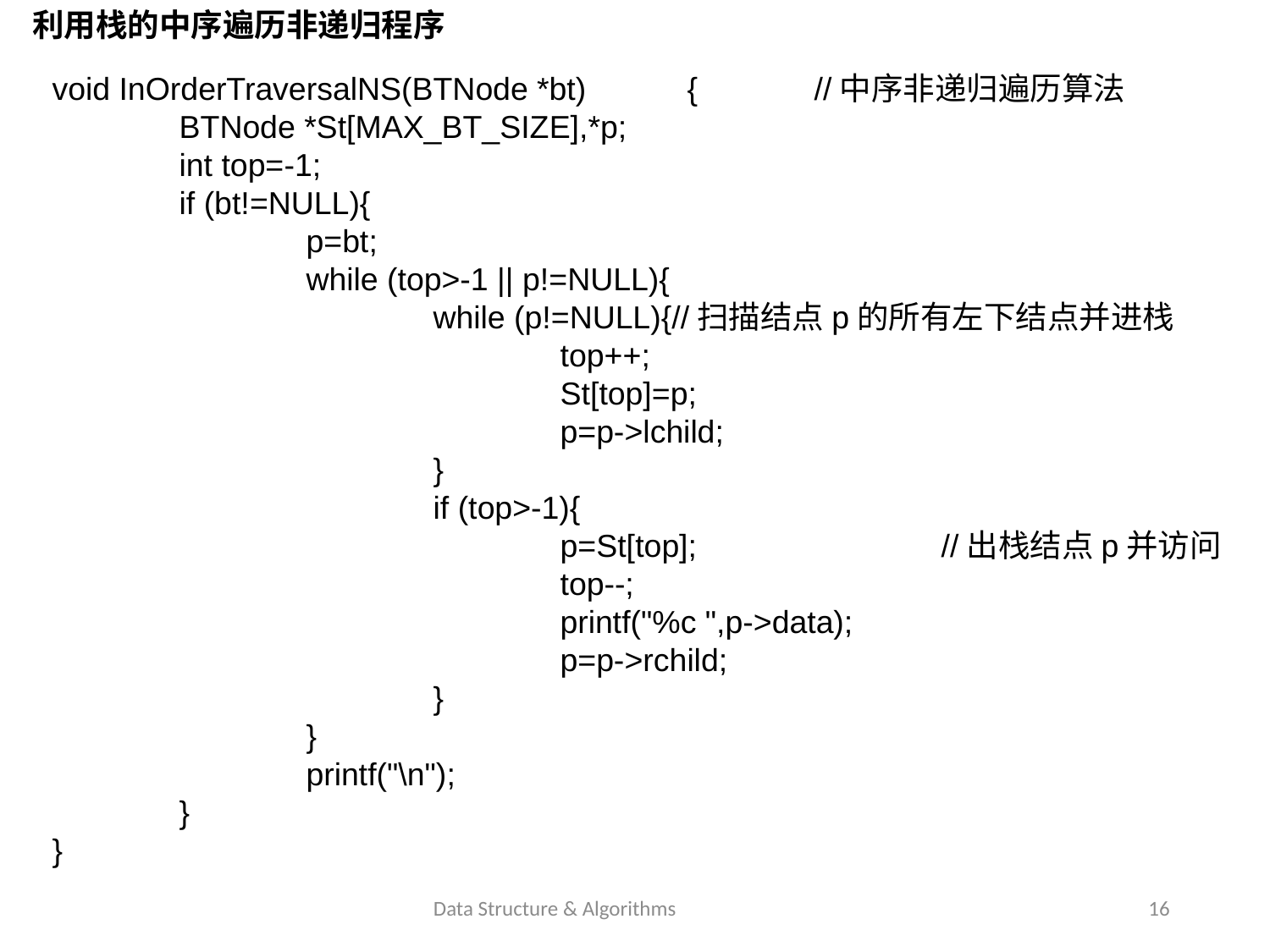

利用栈的中序遍历非递归程序
void InOrderTraversalNS(BTNode *bt)	{	//中序非递归遍历算法
	BTNode *St[MAX_BT_SIZE],*p;
	int top=-1;
	if (bt!=NULL){
		p=bt;
		while (top>-1 || p!=NULL){
			while (p!=NULL){//扫描结点p的所有左下结点并进栈
				top++;
				St[top]=p;
				p=p->lchild;
			}
			if (top>-1){
				p=St[top];		//出栈结点p并访问
				top--;
				printf("%c ",p->data);
				p=p->rchild;
			}
		}
		printf("\n");
	}
}

Data Structure & Algorithms
16